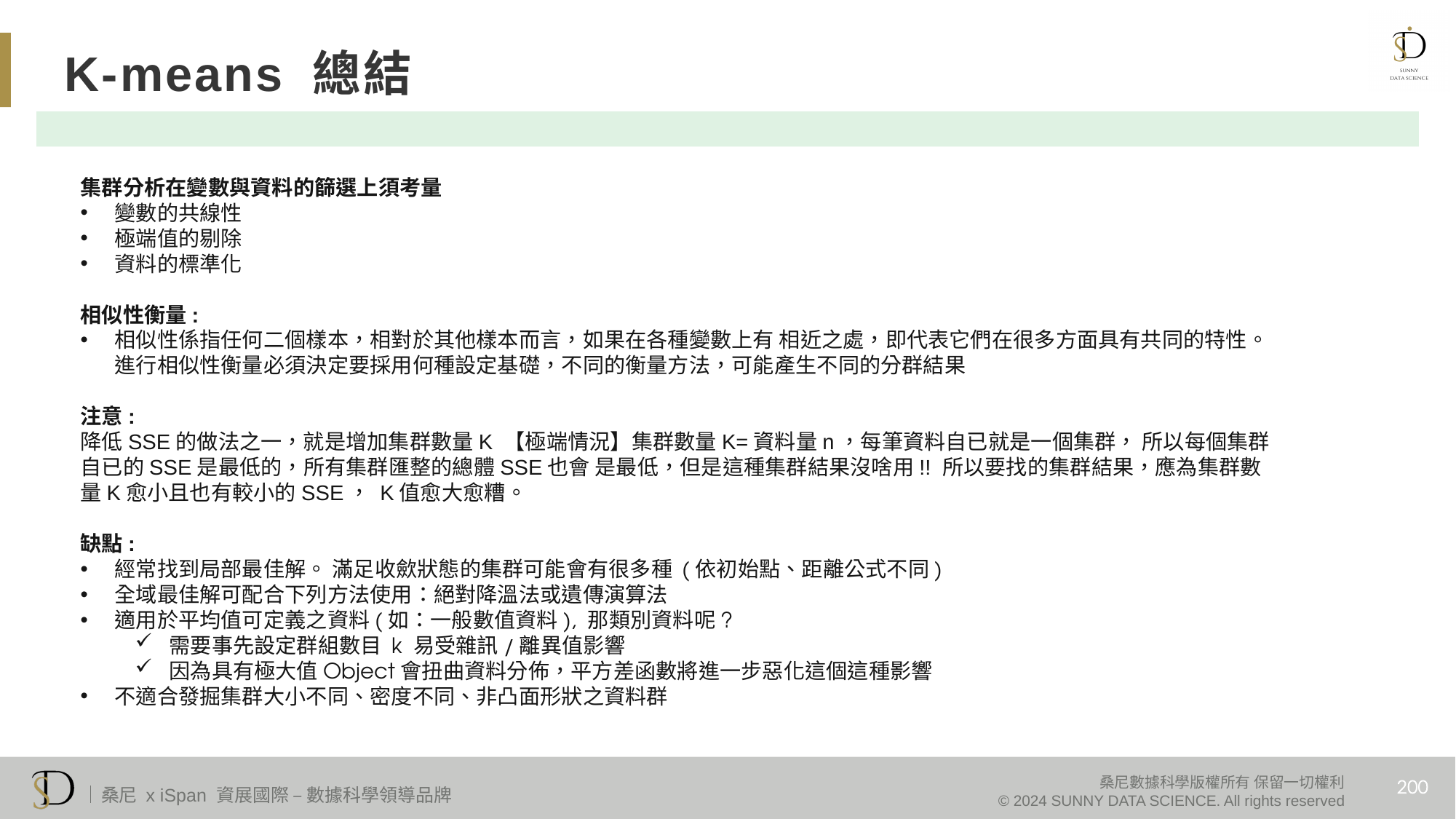

K-means 總結

集群分析在變數與資料的篩選上須考量
變數的共線性
極端值的剔除
資料的標準化

相似性衡量:
相似性係指任何二個樣本，相對於其他樣本而言，如果在各種變數上有 相近之處，即代表它們在很多方面具有共同的特性。 進行相似性衡量必須決定要採用何種設定基礎，不同的衡量方法，可能產生不同的分群結果

注意:
降低SSE的做法之一，就是增加集群數量K 【極端情況】集群數量K=資料量n，每筆資料自已就是一個集群， 所以每個集群自已的SSE是最低的，所有集群匯整的總體SSE也會 是最低，但是這種集群結果沒啥用!! 所以要找的集群結果，應為集群數量K愈小且也有較小的SSE， K值愈大愈糟。

缺點:
經常找到局部最佳解。 滿足收歛狀態的集群可能會有很多種 (依初始點、距離公式不同)
全域最佳解可配合下列方法使用：絕對降溫法或遺傳演算法
適用於平均值可定義之資料(如：一般數值資料), 那類別資料呢?
需要事先設定群組數目 k 易受雜訊/離異值影響
因為具有極大值Object會扭曲資料分佈，平方差函數將進一步惡化這個這種影響
不適合發掘集群大小不同、密度不同、非凸面形狀之資料群